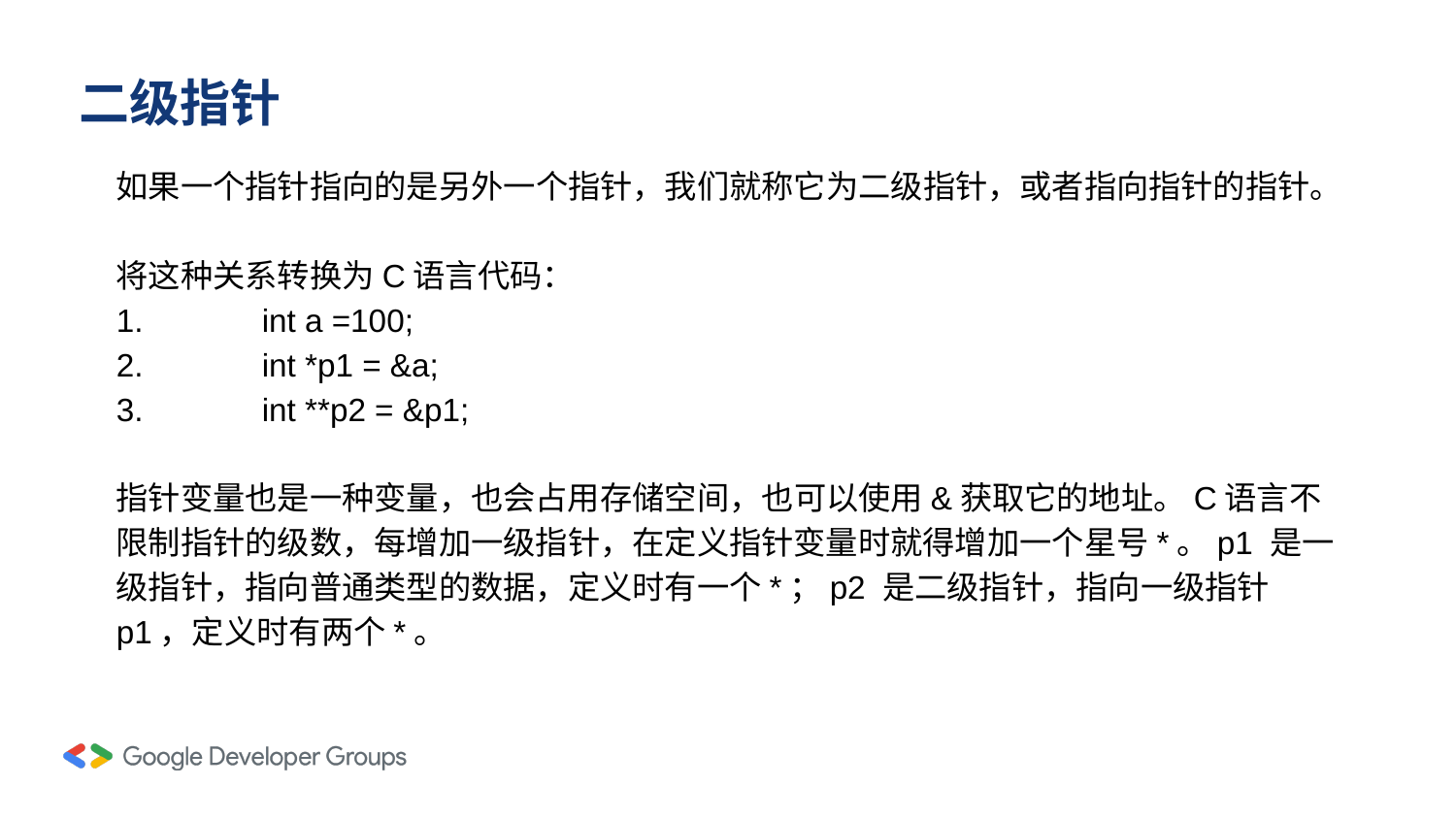

# 二级指针
如果一个指针指向的是另外一个指针，我们就称它为二级指针，或者指向指针的指针。

将这种关系转换为C语言代码：
1.	int a =100;
2.	int *p1 = &a;
3.	int **p2 = &p1;

指针变量也是一种变量，也会占用存储空间，也可以使用&获取它的地址。C语言不限制指针的级数，每增加一级指针，在定义指针变量时就得增加一个星号*。p1 是一级指针，指向普通类型的数据，定义时有一个*；p2 是二级指针，指向一级指针 p1，定义时有两个*。